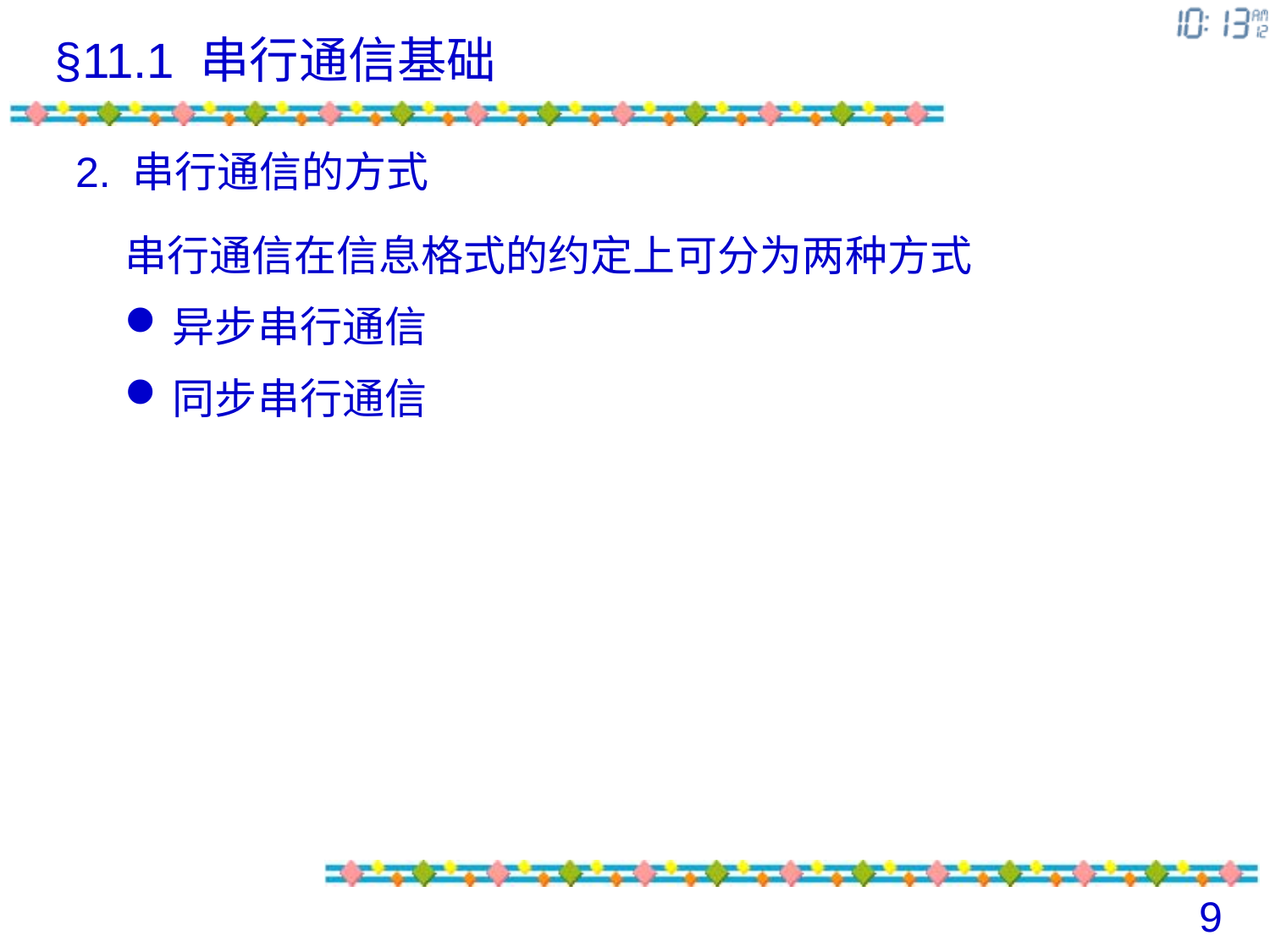

§11.1 串行通信基础
2. 串行通信的方式
串行通信在信息格式的约定上可分为两种方式
异步串行通信
同步串行通信